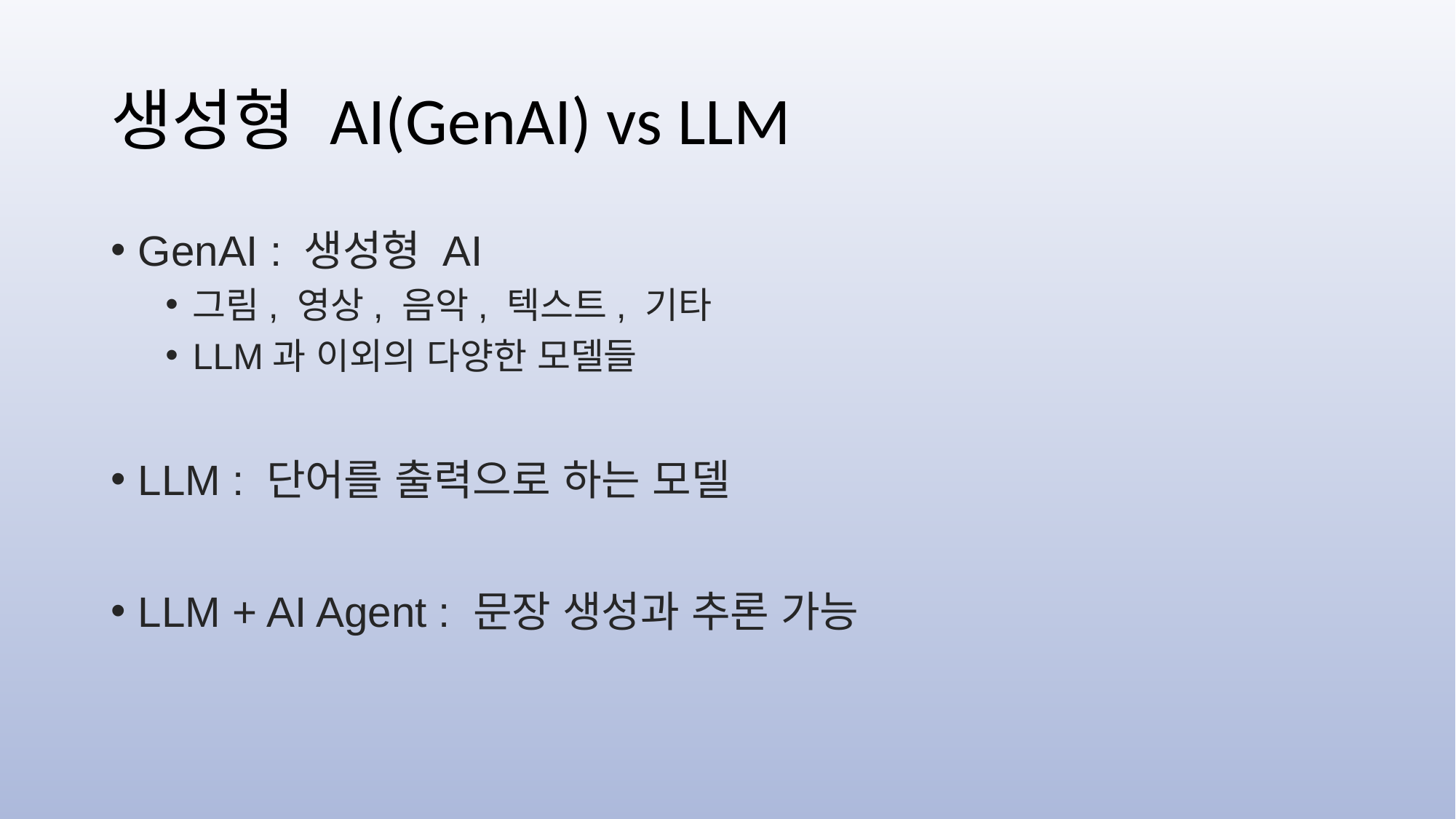

# 생성형 AI(GenAI) vs LLM
GenAI : 생성형 AI
그림, 영상, 음악, 텍스트, 기타
LLM과 이외의 다양한 모델들

LLM : 단어를 출력으로 하는 모델

LLM + AI Agent : 문장 생성과 추론 가능